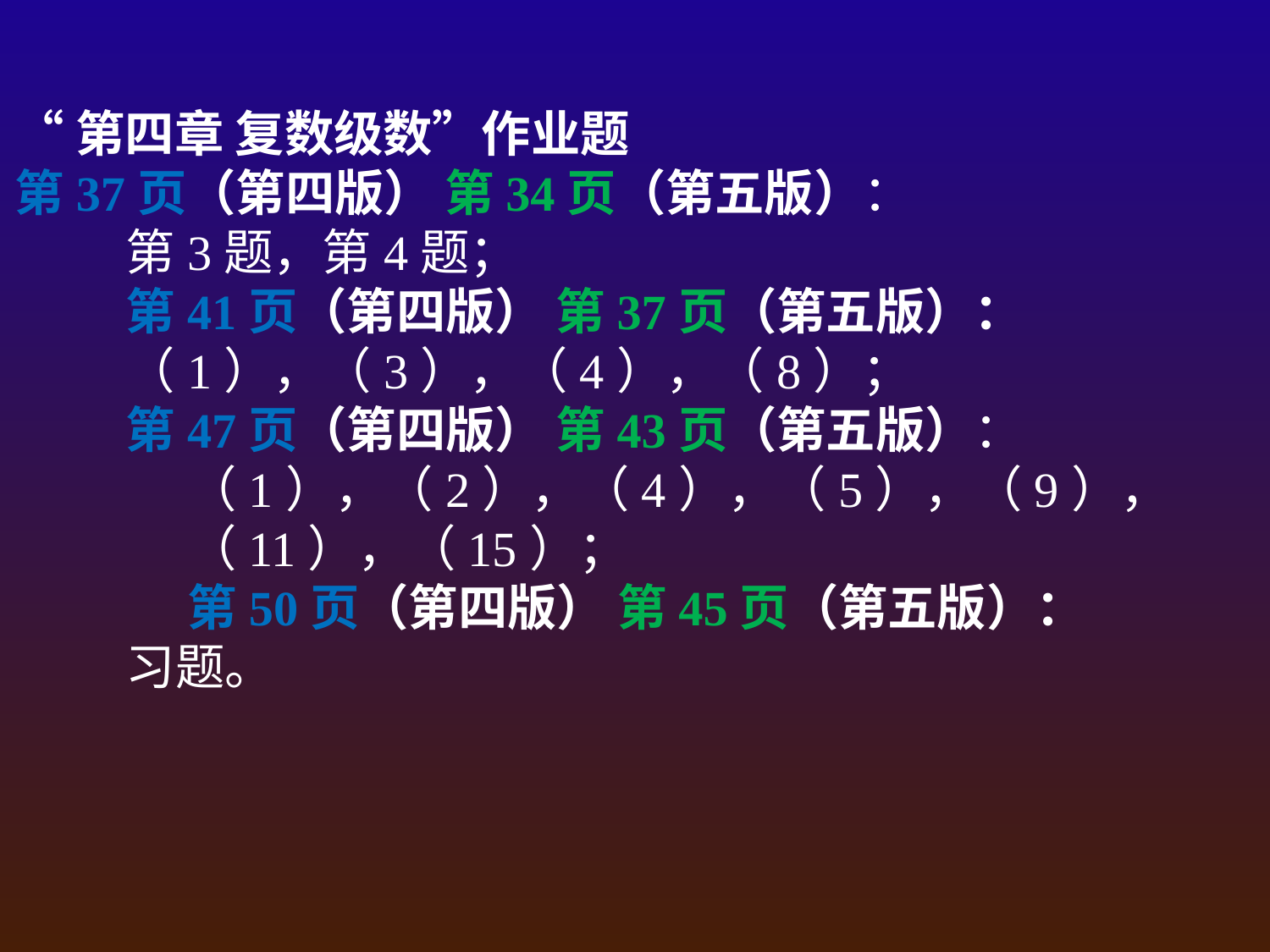

“第四章 复数级数”作业题
第37页（第四版） 第34页（第五版）：
第3题，第4题；
第41页（第四版） 第37页（第五版）：
（1），（3），（4），（8）；
第47页（第四版） 第43页（第五版）：
（1），（2），（4），（5），（9），
（11），（15）；
第50页（第四版） 第45页（第五版）：
习题。